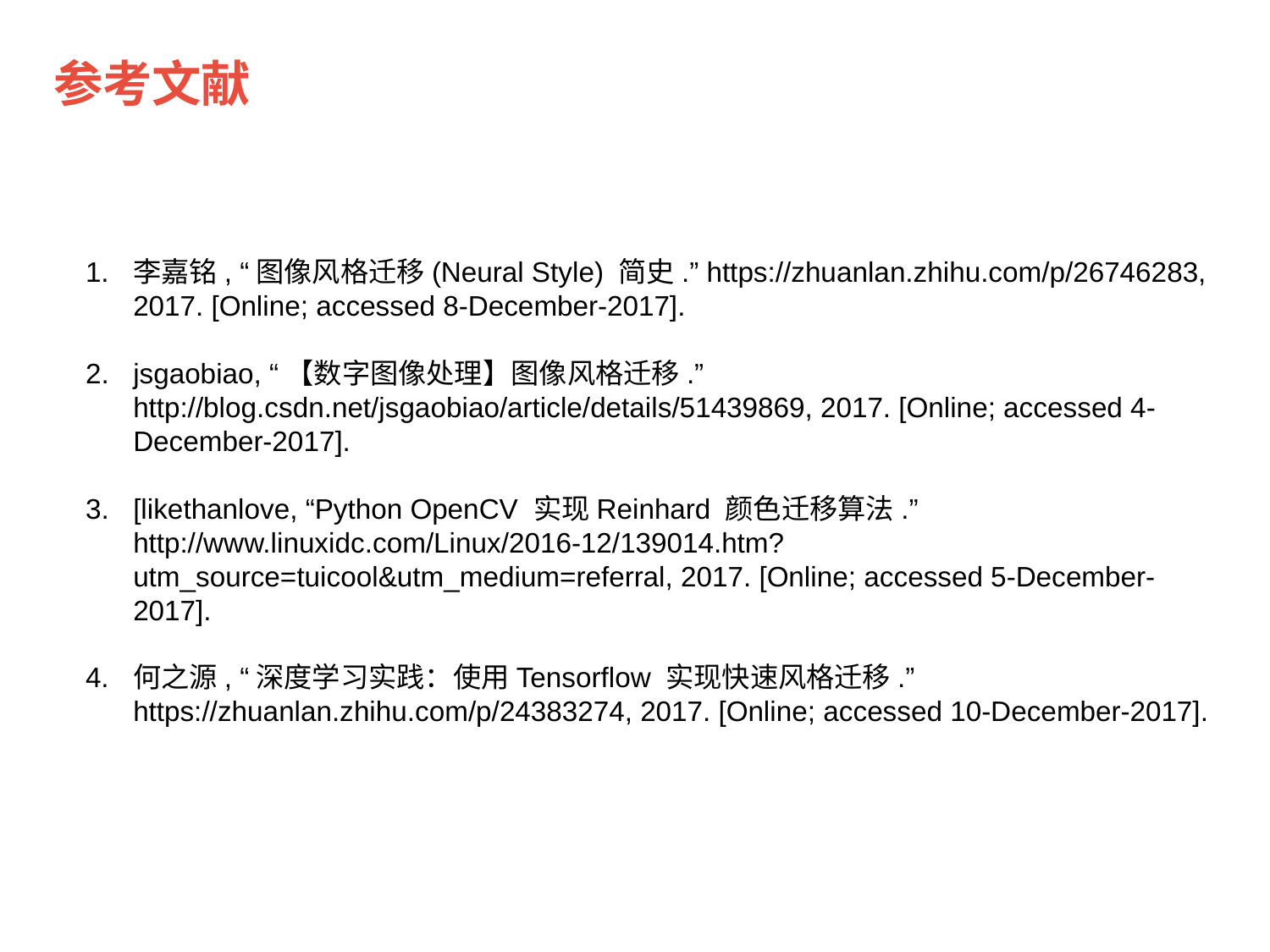

参考文献
李嘉铭, “图像风格迁移(Neural Style) 简史.” https://zhuanlan.zhihu.com/p/26746283, 2017. [Online; accessed 8-December-2017].

jsgaobiao, “【数字图像处理】图像风格迁移.” http://blog.csdn.net/jsgaobiao/article/details/51439869, 2017. [Online; accessed 4-December-2017].

[likethanlove, “Python OpenCV 实现Reinhard 颜色迁移算法.” http://www.linuxidc.com/Linux/2016-12/139014.htm?utm_source=tuicool&utm_medium=referral, 2017. [Online; accessed 5-December-2017].

何之源, “深度学习实践：使用Tensorflow 实现快速风格迁移.” https://zhuanlan.zhihu.com/p/24383274, 2017. [Online; accessed 10-December-2017].